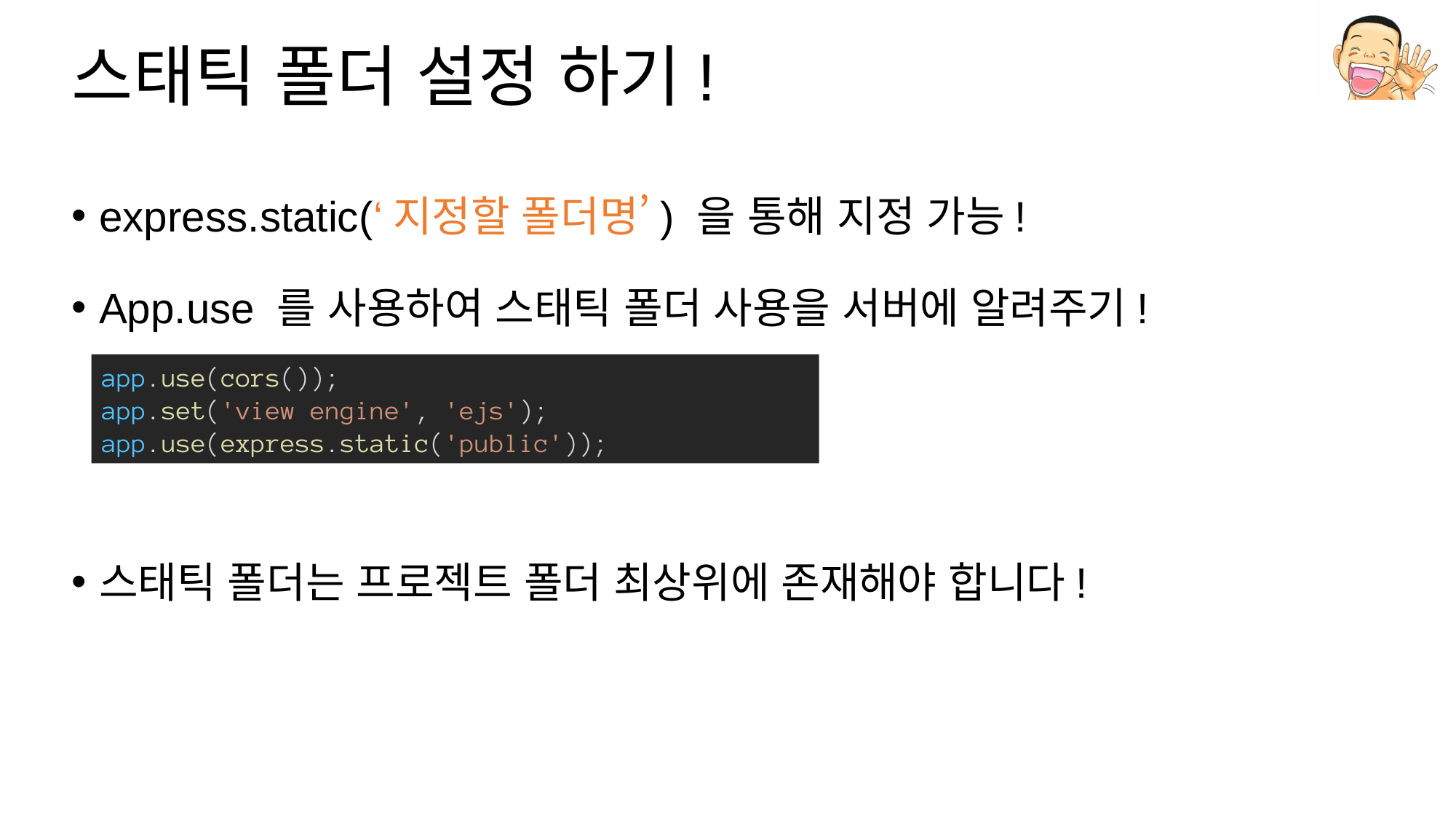

# 스태틱 폴더 설정 하기!
express.static(‘지정할 폴더명’) 을 통해 지정 가능!
App.use 를 사용하여 스태틱 폴더 사용을 서버에 알려주기!

스태틱 폴더는 프로젝트 폴더 최상위에 존재해야 합니다!
app.use(cors());
app.set('view engine', 'ejs');
app.use(express.static('public'));